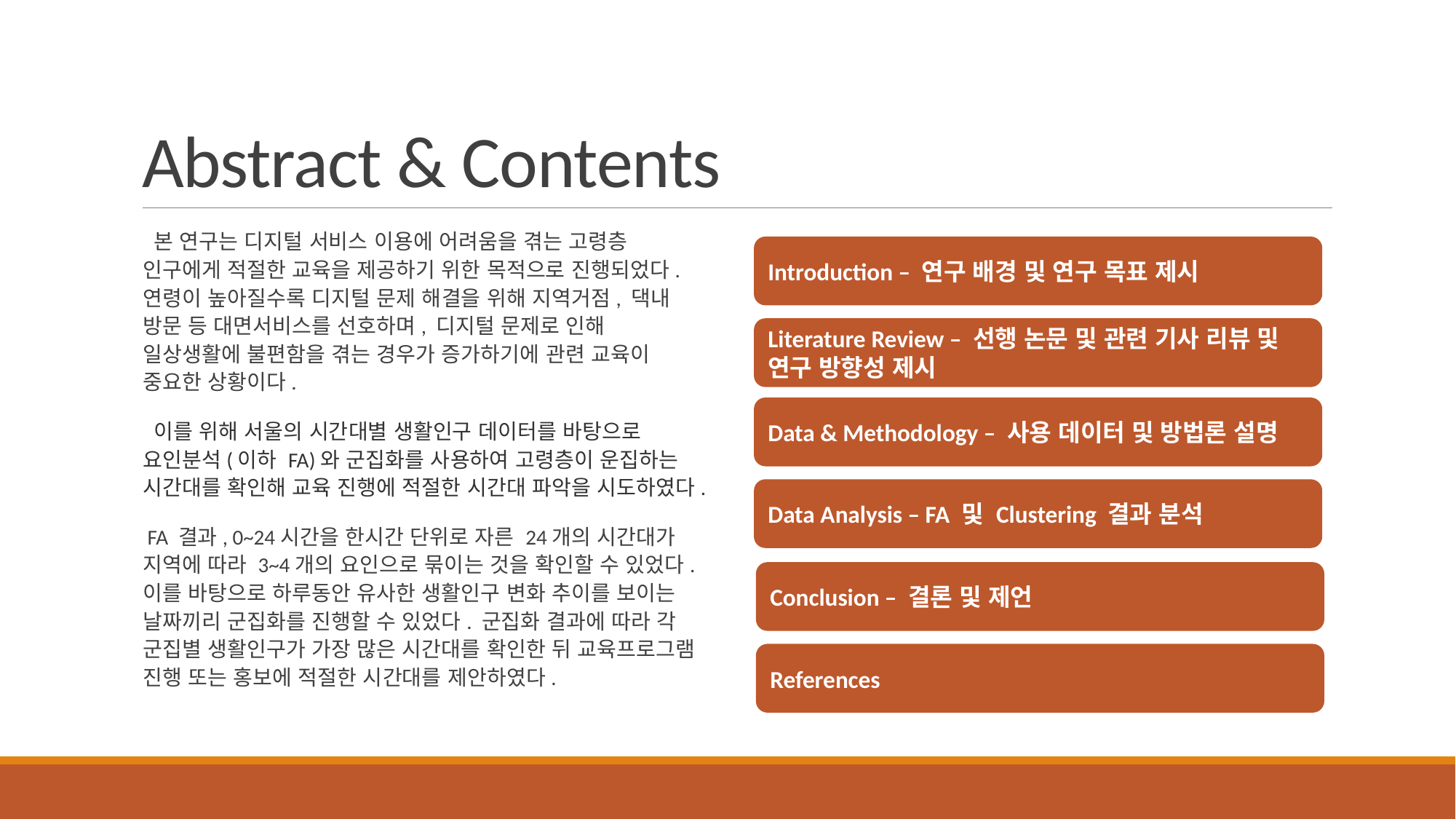

# Abstract & Contents
 본 연구는 디지털 서비스 이용에 어려움을 겪는 고령층 인구에게 적절한 교육을 제공하기 위한 목적으로 진행되었다. 연령이 높아질수록 디지털 문제 해결을 위해 지역거점, 댁내 방문 등 대면서비스를 선호하며, 디지털 문제로 인해 일상생활에 불편함을 겪는 경우가 증가하기에 관련 교육이 중요한 상황이다.
 이를 위해 서울의 시간대별 생활인구 데이터를 바탕으로 요인분석(이하 FA)와 군집화를 사용하여 고령층이 운집하는 시간대를 확인해 교육 진행에 적절한 시간대 파악을 시도하였다.
 FA 결과, 0~24시간을 한시간 단위로 자른 24개의 시간대가 지역에 따라 3~4개의 요인으로 묶이는 것을 확인할 수 있었다. 이를 바탕으로 하루동안 유사한 생활인구 변화 추이를 보이는 날짜끼리 군집화를 진행할 수 있었다. 군집화 결과에 따라 각 군집별 생활인구가 가장 많은 시간대를 확인한 뒤 교육프로그램 진행 또는 홍보에 적절한 시간대를 제안하였다.
Introduction – 연구 배경 및 연구 목표 제시
Literature Review – 선행 논문 및 관련 기사 리뷰 및 연구 방향성 제시
Data & Methodology – 사용 데이터 및 방법론 설명
Data Analysis – FA 및 Clustering 결과 분석
Conclusion – 결론 및 제언
References